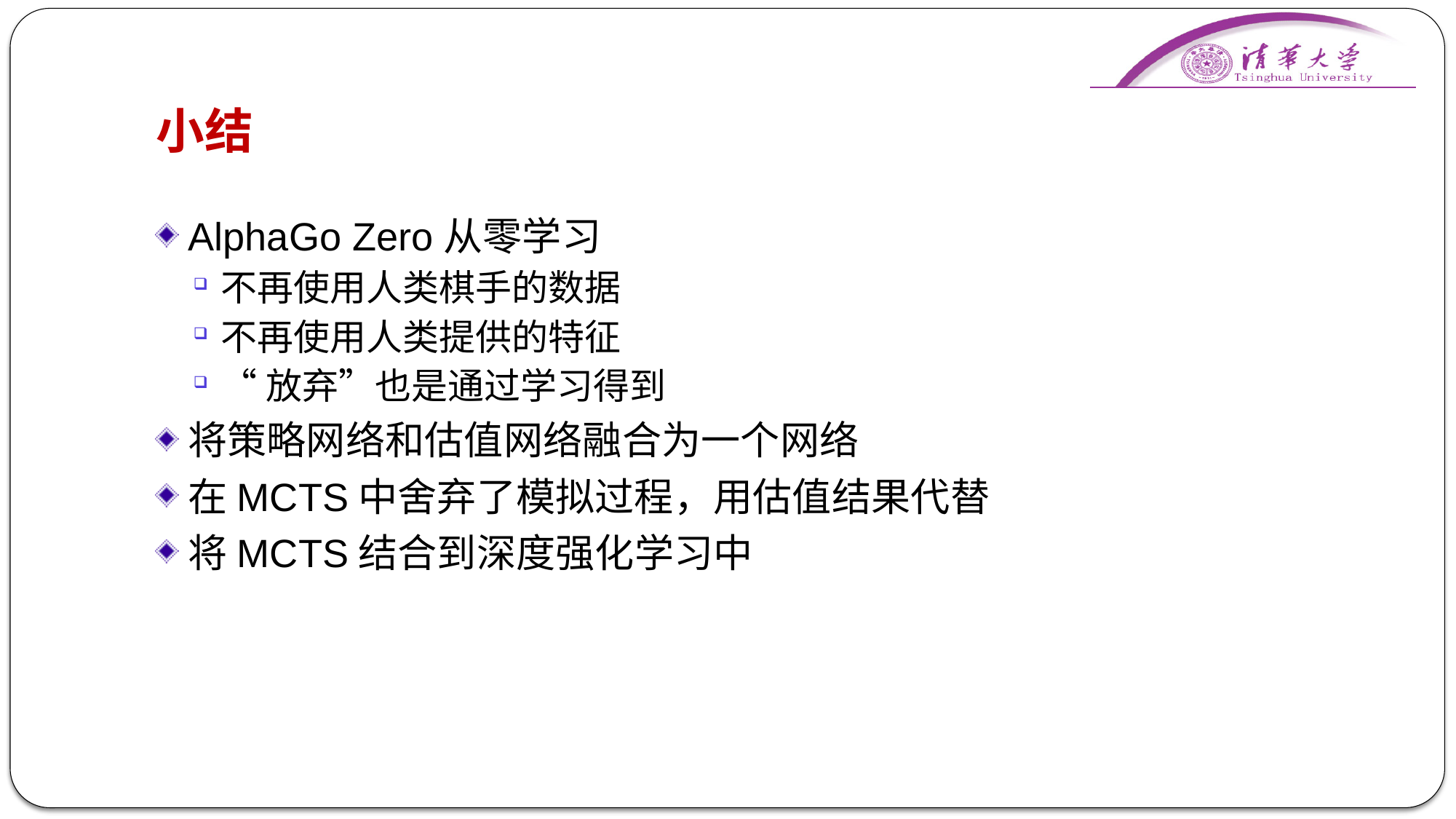

# 小结
AlphaGo Zero从零学习
不再使用人类棋手的数据
不再使用人类提供的特征
“放弃”也是通过学习得到
将策略网络和估值网络融合为一个网络
在MCTS中舍弃了模拟过程，用估值结果代替
将MCTS结合到深度强化学习中